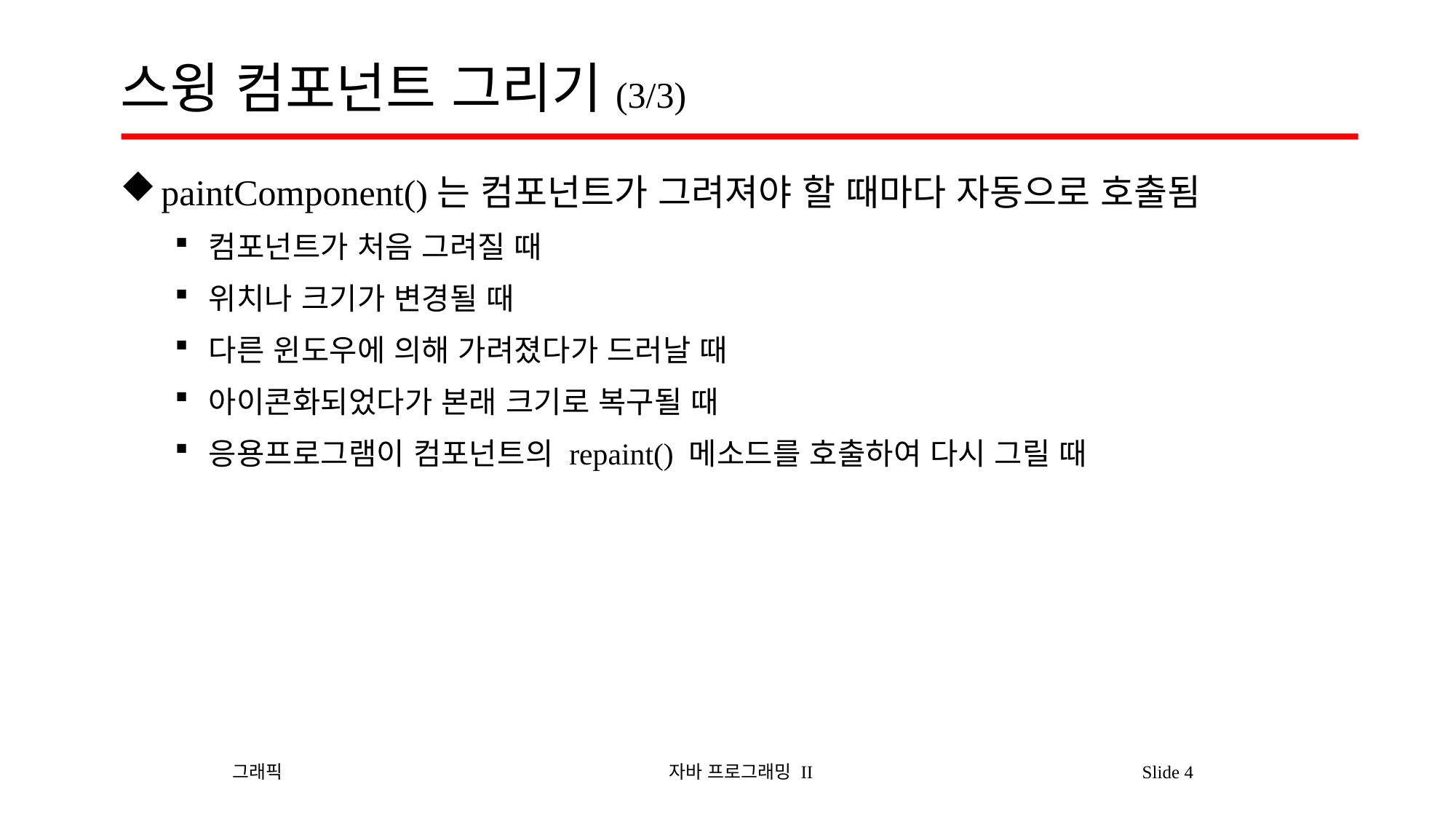

# 스윙 컴포넌트 그리기(3/3)
paintComponent()는 컴포넌트가 그려져야 할 때마다 자동으로 호출됨
컴포넌트가 처음 그려질 때
위치나 크기가 변경될 때
다른 윈도우에 의해 가려졌다가 드러날 때
아이콘화되었다가 본래 크기로 복구될 때
응용프로그램이 컴포넌트의 repaint() 메소드를 호출하여 다시 그릴 때